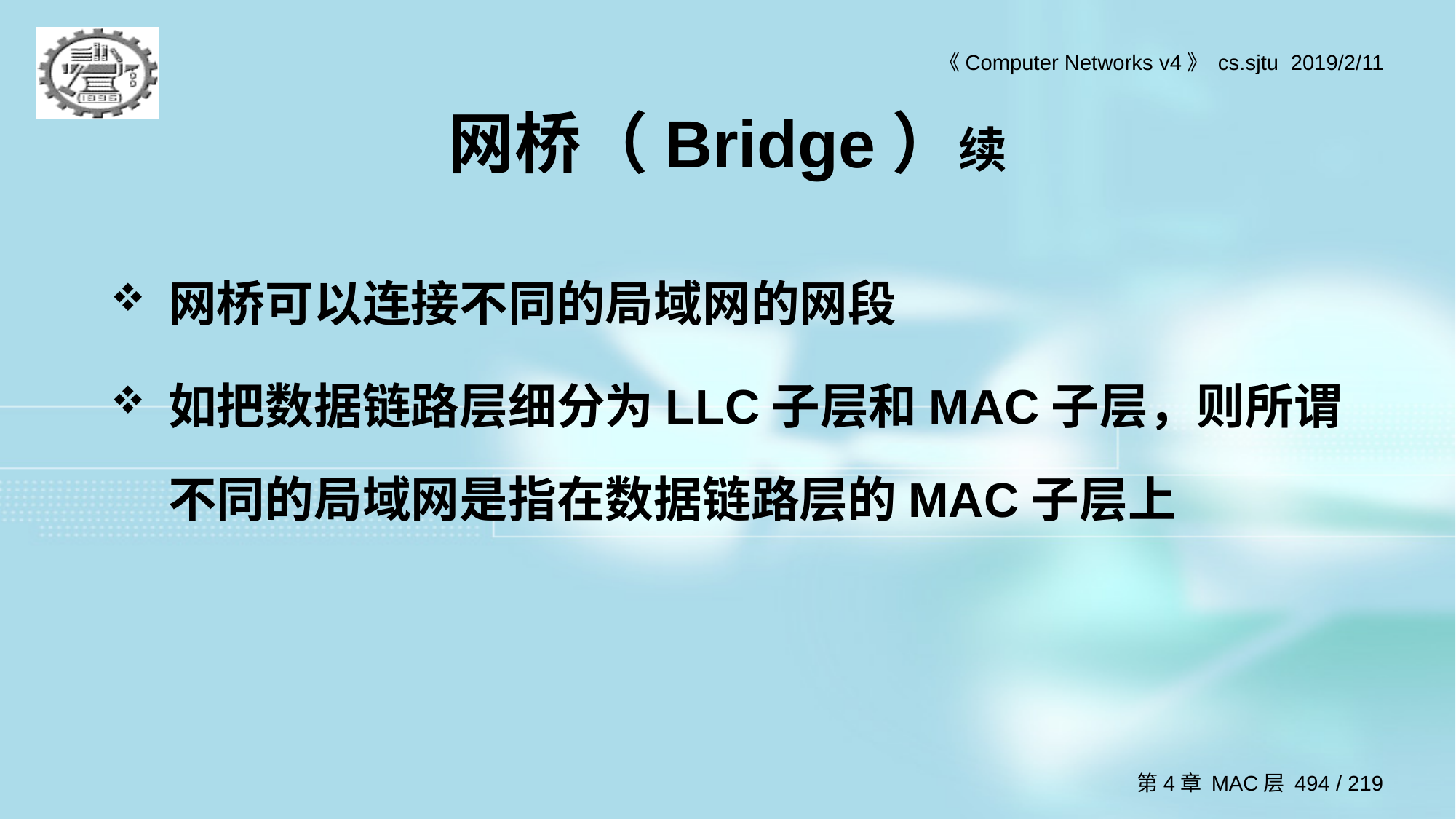

# 网桥（Bridge）续
网桥可以连接不同的局域网的网段
如把数据链路层细分为LLC子层和MAC子层，则所谓不同的局域网是指在数据链路层的MAC子层上